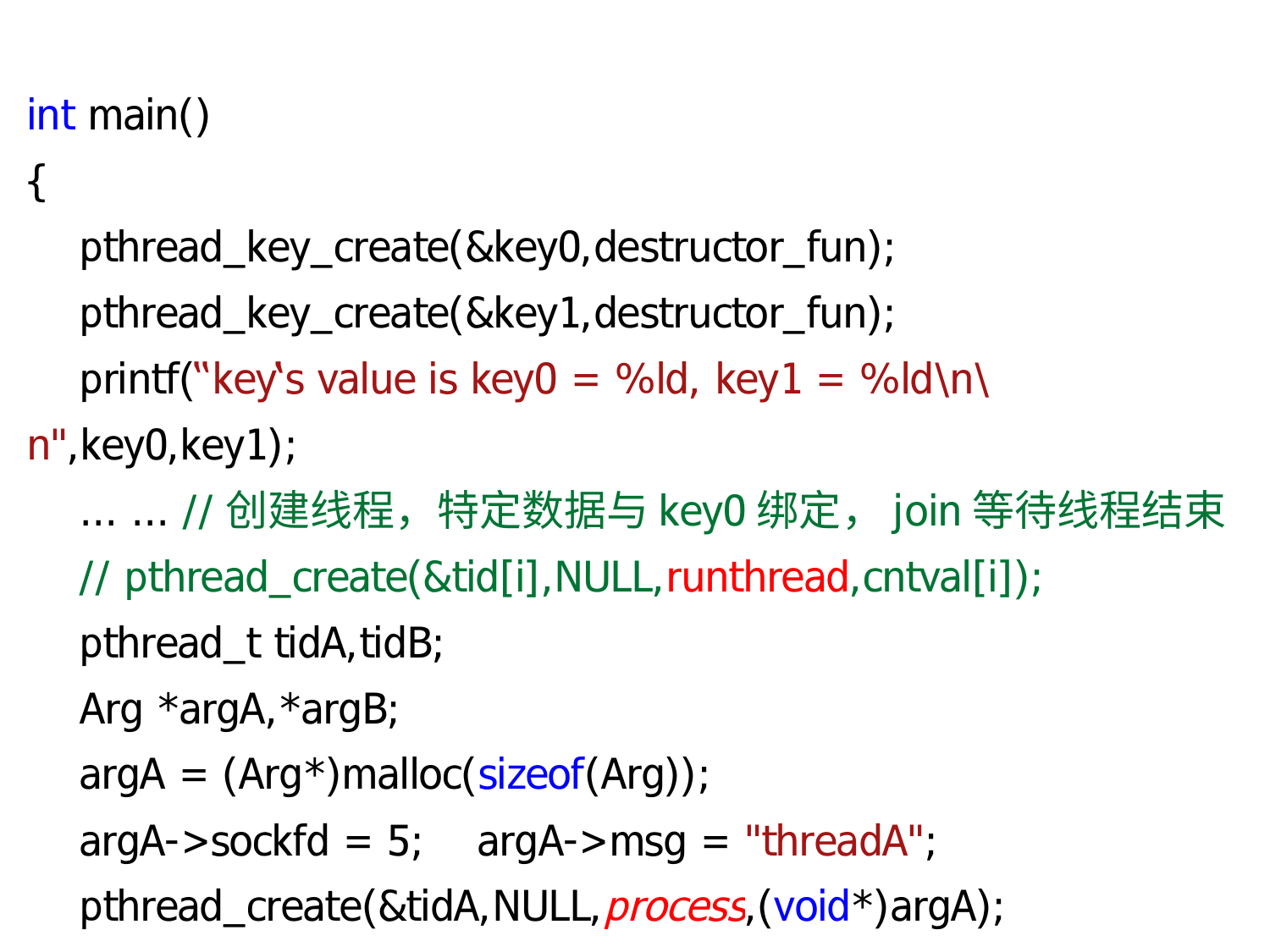

int main()
{
    pthread_key_create(&key0,destructor_fun);
    pthread_key_create(&key1,destructor_fun);
    printf(“key‘s value is key0 = %ld, key1 = %ld\n\n",key0,key1);
    ... ... //创建线程，特定数据与key0绑定，join等待线程结束
    // pthread_create(&tid[i],NULL,runthread,cntval[i]);
    pthread_t tidA,tidB;
    Arg *argA,*argB;
    argA = (Arg*)malloc(sizeof(Arg));
    argA->sockfd = 5;    argA->msg = "threadA";
    pthread_create(&tidA,NULL,process,(void*)argA);